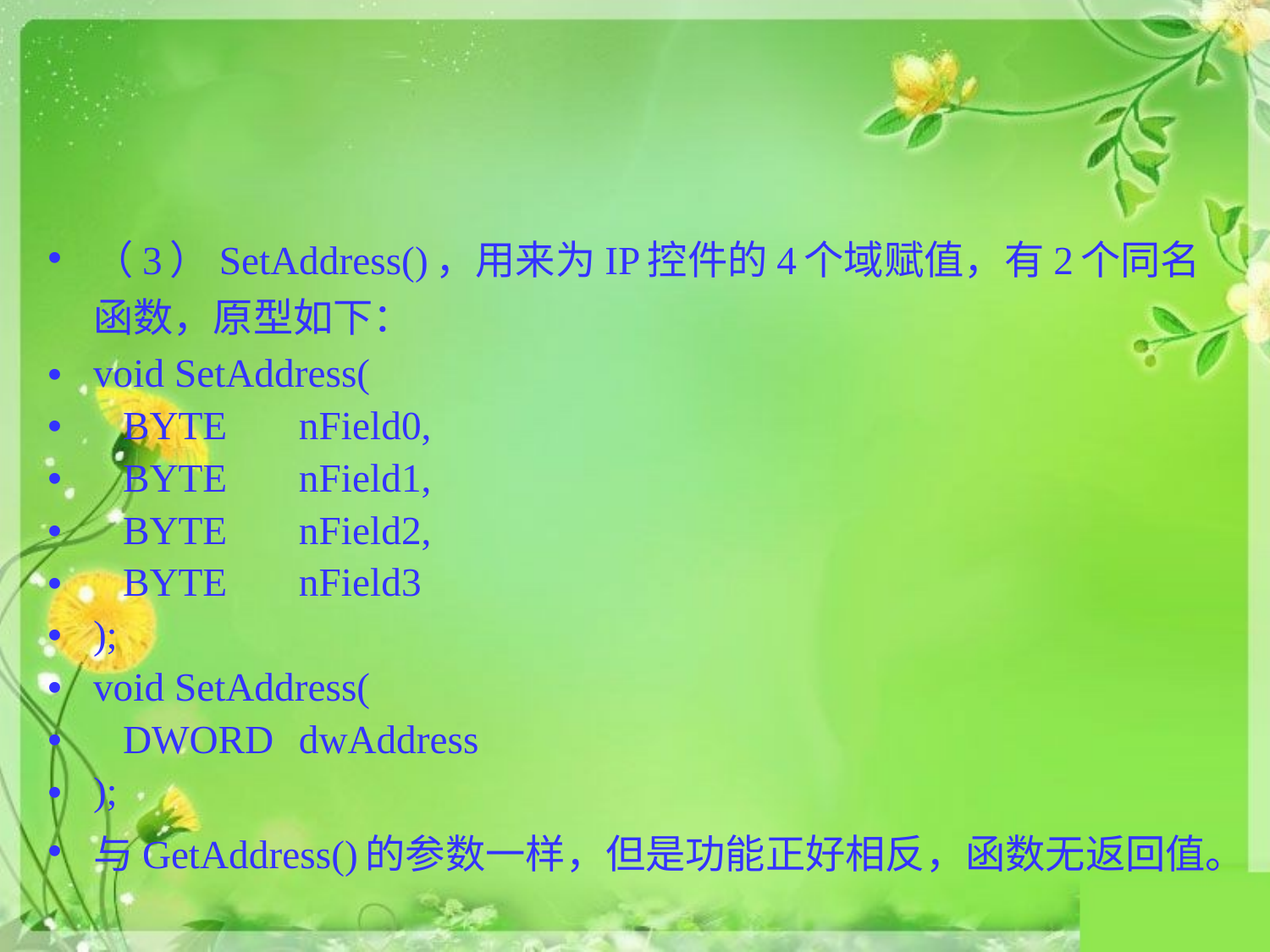

#
（3）SetAddress()，用来为IP控件的4个域赋值，有2个同名函数，原型如下：
void SetAddress(
   BYTE 		nField0,
   BYTE 		nField1,
   BYTE 		nField2,
   BYTE 		nField3
);
void SetAddress(
   DWORD 	dwAddress
);
与GetAddress()的参数一样，但是功能正好相反，函数无返回值。